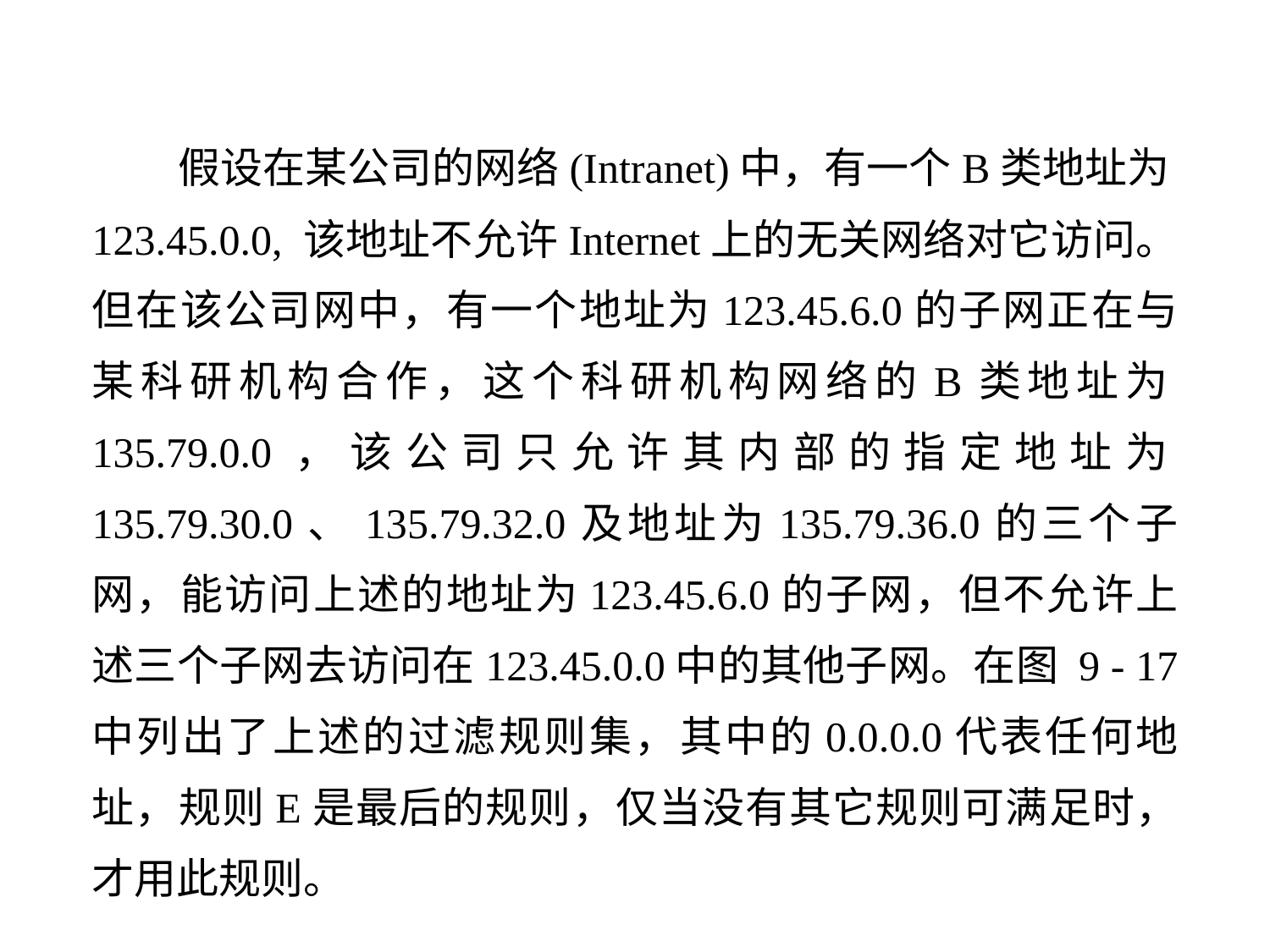

假设在某公司的网络(Intranet)中，有一个B类地址为123.45.0.0, 该地址不允许Internet上的无关网络对它访问。但在该公司网中，有一个地址为123.45.6.0的子网正在与某科研机构合作，这个科研机构网络的B类地址为135.79.0.0，该公司只允许其内部的指定地址为135.79.30.0、135.79.32.0及地址为135.79.36.0的三个子网，能访问上述的地址为123.45.6.0的子网，但不允许上述三个子网去访问在123.45.0.0中的其他子网。在图 9 - 17 中列出了上述的过滤规则集，其中的0.0.0.0代表任何地址，规则E是最后的规则，仅当没有其它规则可满足时，才用此规则。